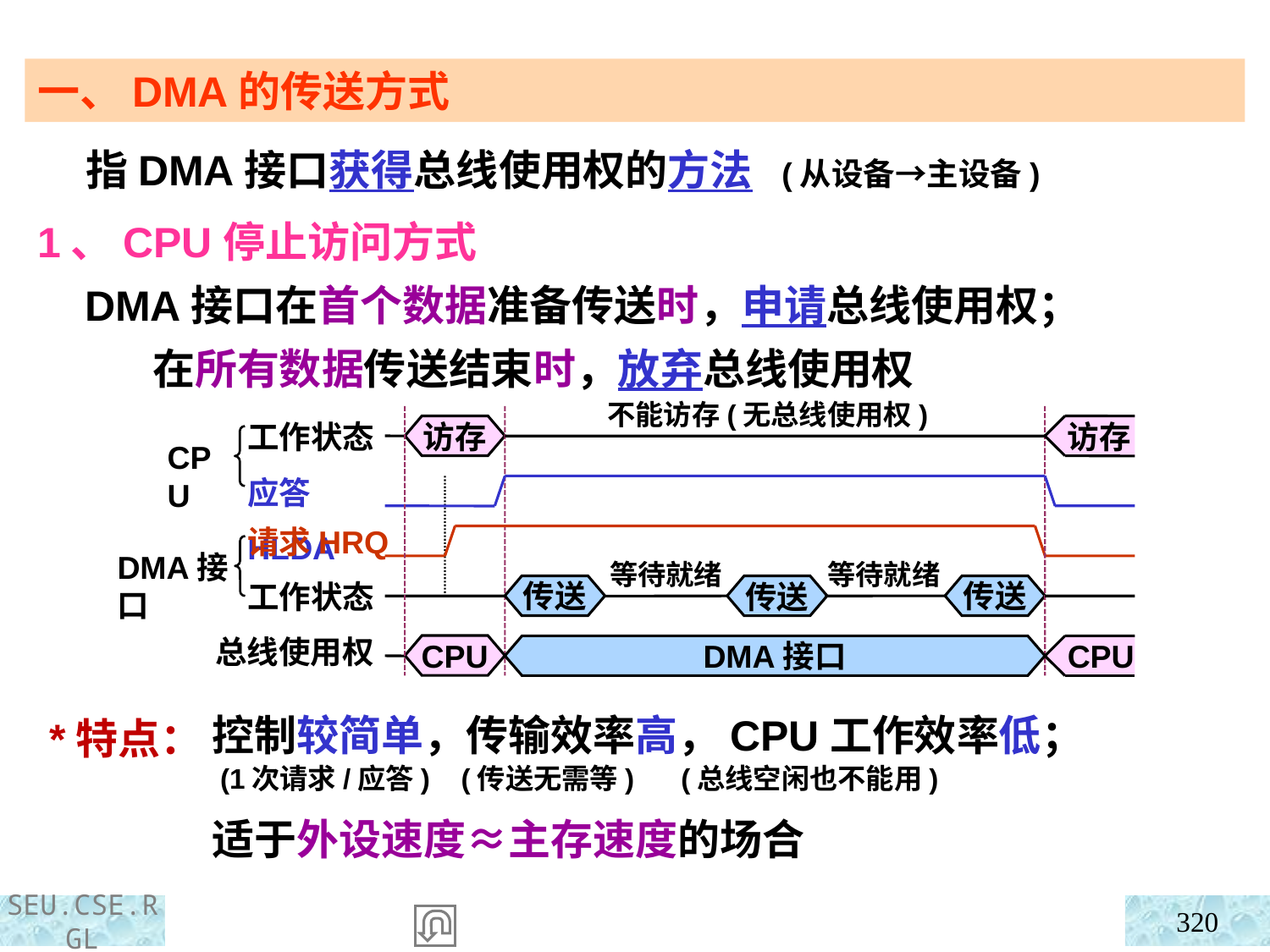

一、DMA的传送方式
    指DMA接口获得总线使用权的方法  (从设备→主设备)
1、CPU停止访问方式
    DMA接口在首个数据准备传送时，申请总线使用权；
           在所有数据传送结束时，放弃总线使用权

 *特点：
不能访存(无总线使用权)

工作状态
应答HLDA
访存

访存

CPU

请求HRQ
工作状态

DMA接口

等待就绪
等待就绪
传送
传送
传送

总线使用权
CPU
DMA接口

CPU

控制较简单，传输效率高，CPU工作效率低；
 (1次请求/应答)    (传送无需等)      (总线空闲也不能用)
适于外设速度≈主存速度的场合
320